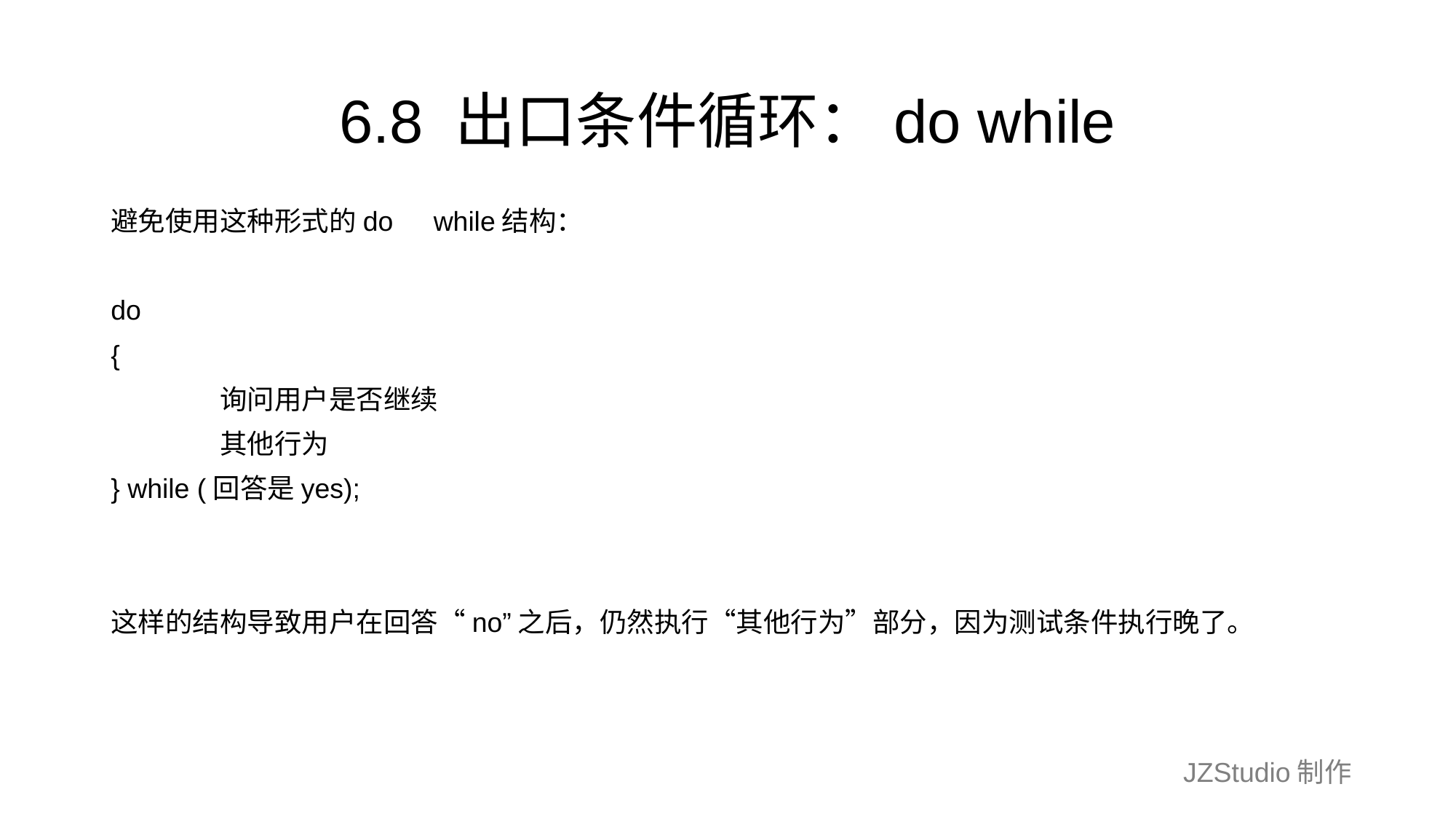

# 6.8 出口条件循环：do while
避免使用这种形式的do　while结构：

do
{
	询问用户是否继续
	其他行为
} while (回答是yes);

这样的结构导致用户在回答“no”之后，仍然执行“其他行为”部分，因为测试条件执行晚了。